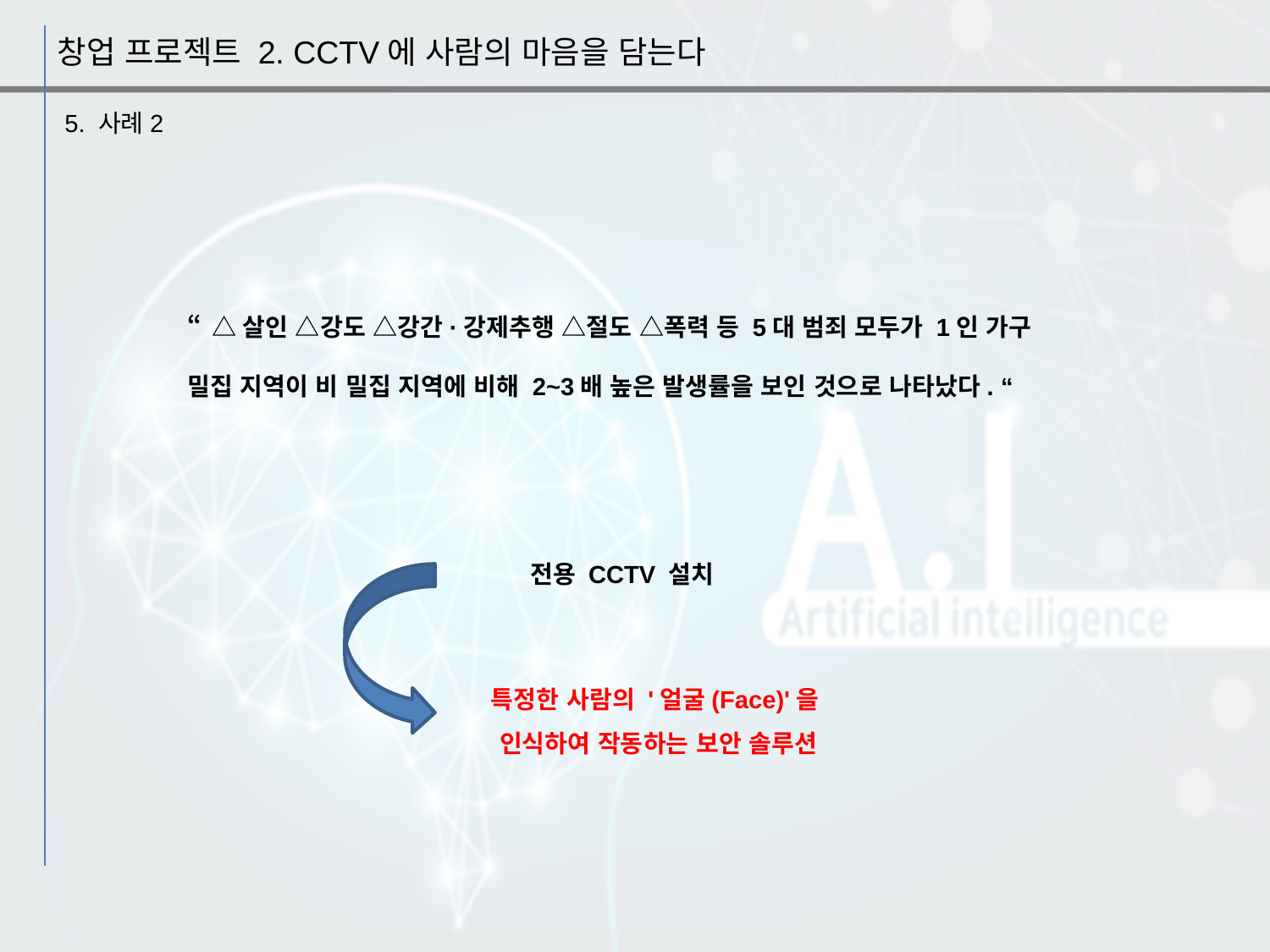

창업 프로젝트 2. CCTV에 사람의 마음을 담는다

5. 사례2
“△살인 △강도 △강간·강제추행 △절도 △폭력 등 5대 범죄 모두가 1인 가구
밀집 지역이 비 밀집 지역에 비해 2~3배 높은 발생률을 보인 것으로 나타났다. “
전용 CCTV 설치

특정한 사람의 '얼굴(Face)'을
인식하여 작동하는 보안 솔루션